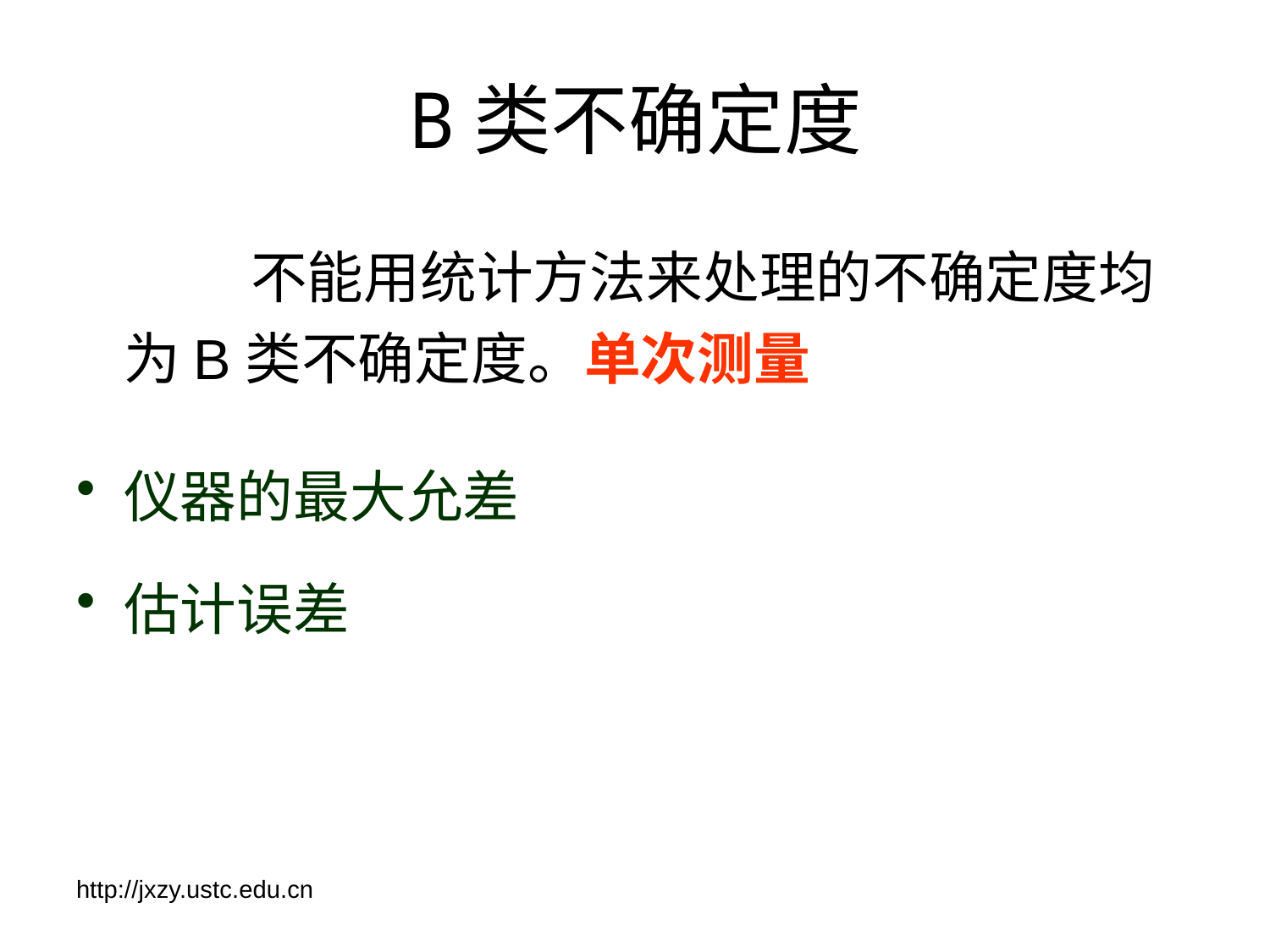

# B类不确定度
		不能用统计方法来处理的不确定度均为B类不确定度。单次测量

仪器的最大允差
估计误差
http://jxzy.ustc.edu.cn